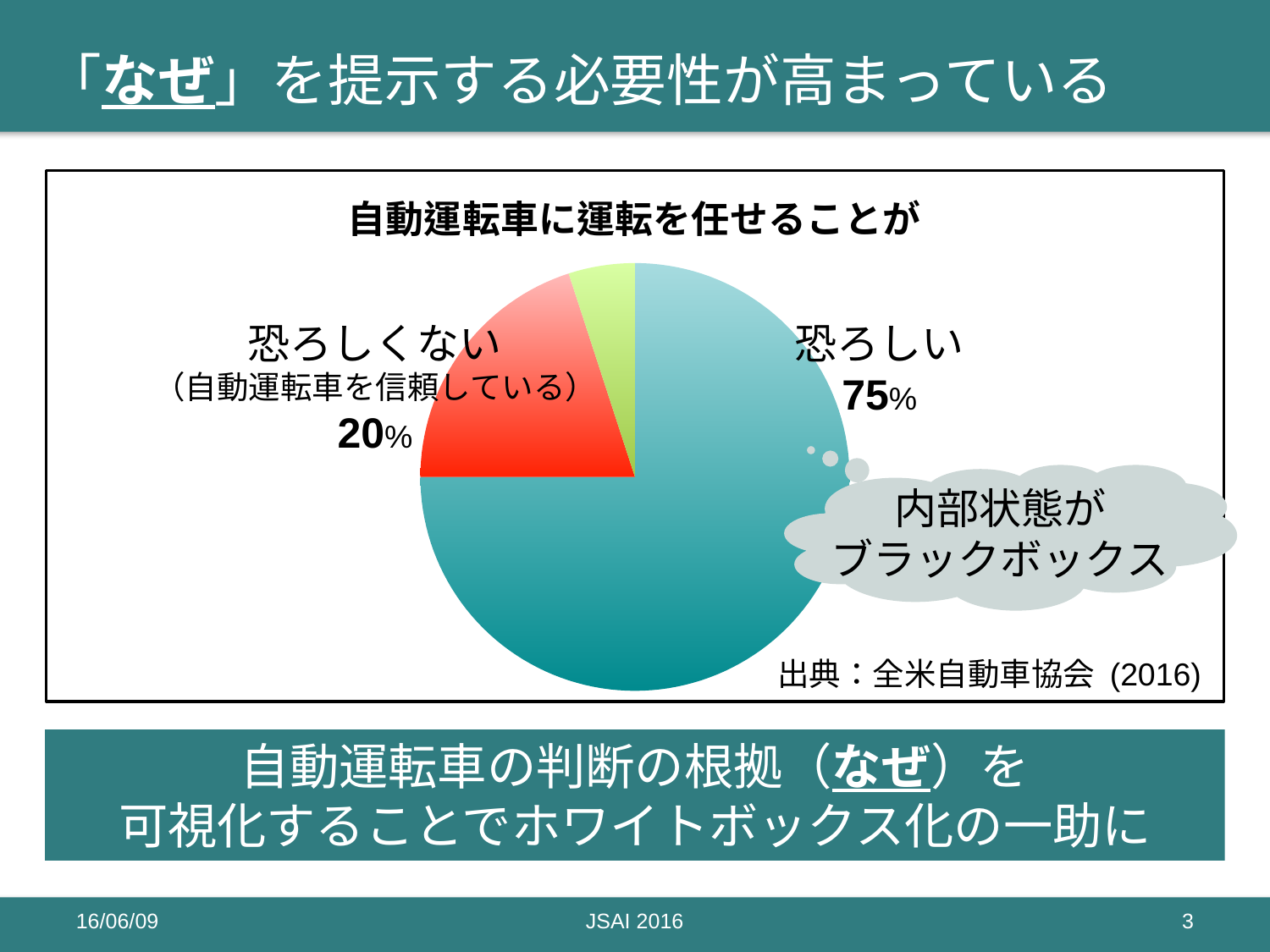

# 「なぜ」を提示する必要性が高まっている

### Chart:

| Category | 自動運転車に運転を任せることが |
|---|---|
| 恐ろしい | 75.0 |
| 恐ろしくない（自動運転車を信頼している） | 20.0 |
| その他 | 5.0 |
恐ろしくない
（自動運転車を信頼している）
20%
恐ろしい
75%

内部状態が
ブラックボックス
出典：全米自動車協会 (2016)
自動運転車の判断の根拠（なぜ）を
可視化することでホワイトボックス化の一助に
16/06/09
JSAI 2016
3